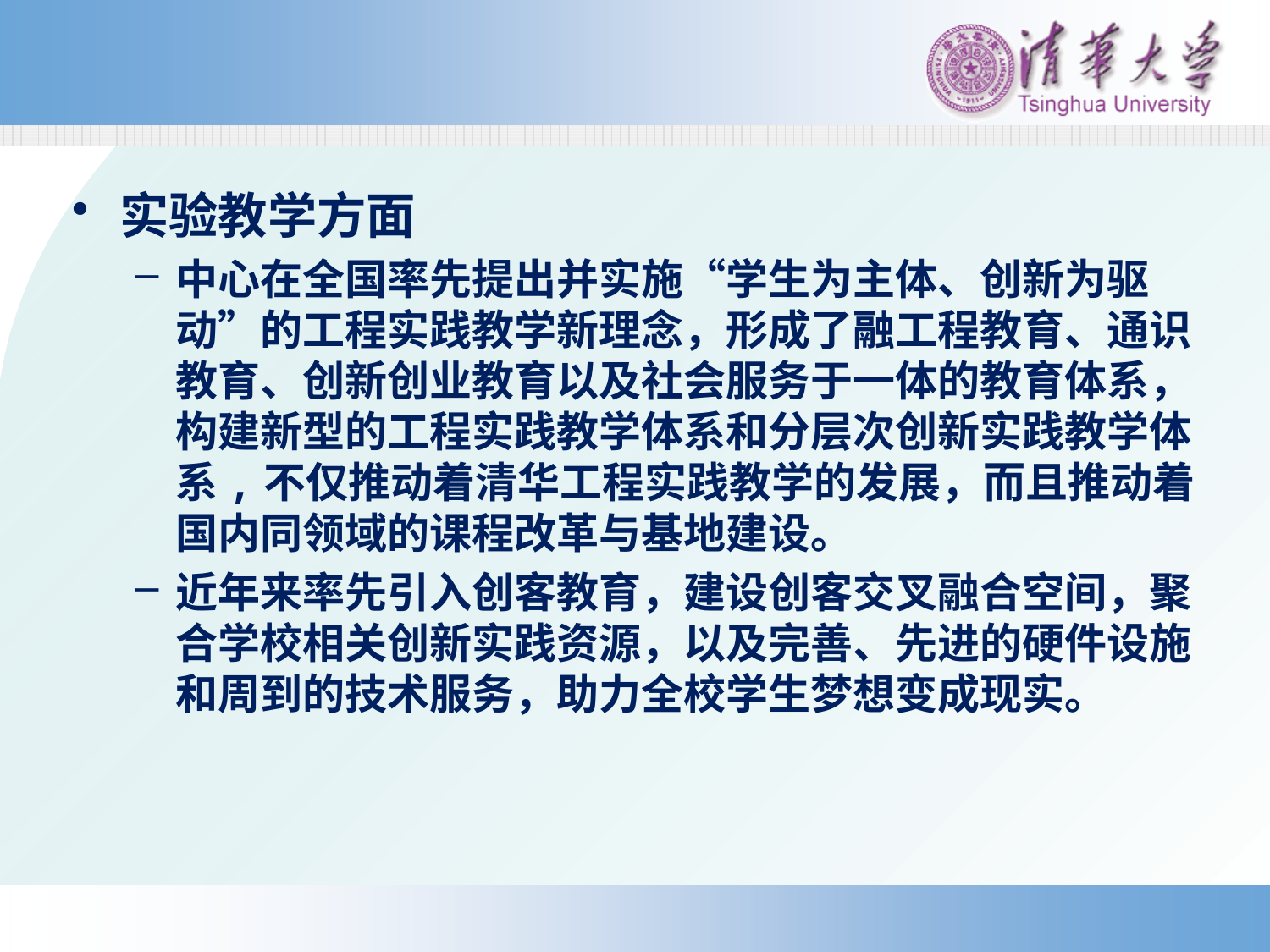

实验教学方面
中心在全国率先提出并实施“学生为主体、创新为驱动”的工程实践教学新理念，形成了融工程教育、通识教育、创新创业教育以及社会服务于一体的教育体系，构建新型的工程实践教学体系和分层次创新实践教学体系,不仅推动着清华工程实践教学的发展，而且推动着国内同领域的课程改革与基地建设。
近年来率先引入创客教育，建设创客交叉融合空间，聚合学校相关创新实践资源，以及完善、先进的硬件设施和周到的技术服务，助力全校学生梦想变成现实。